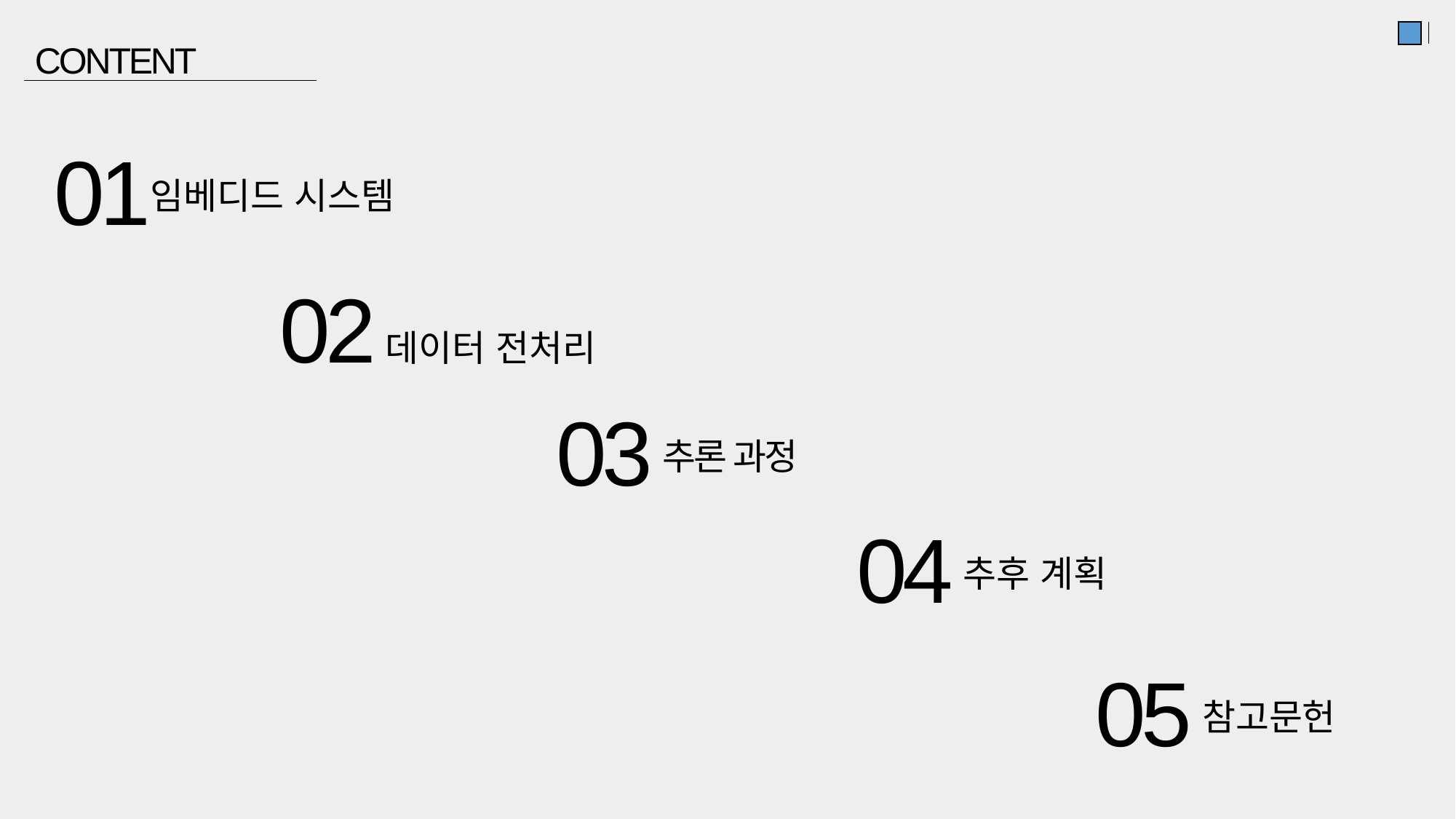

CONTENT
01
임베디드 시스템
02
데이터 전처리
03
추론 과정
04
추후 계획
05
참고문헌